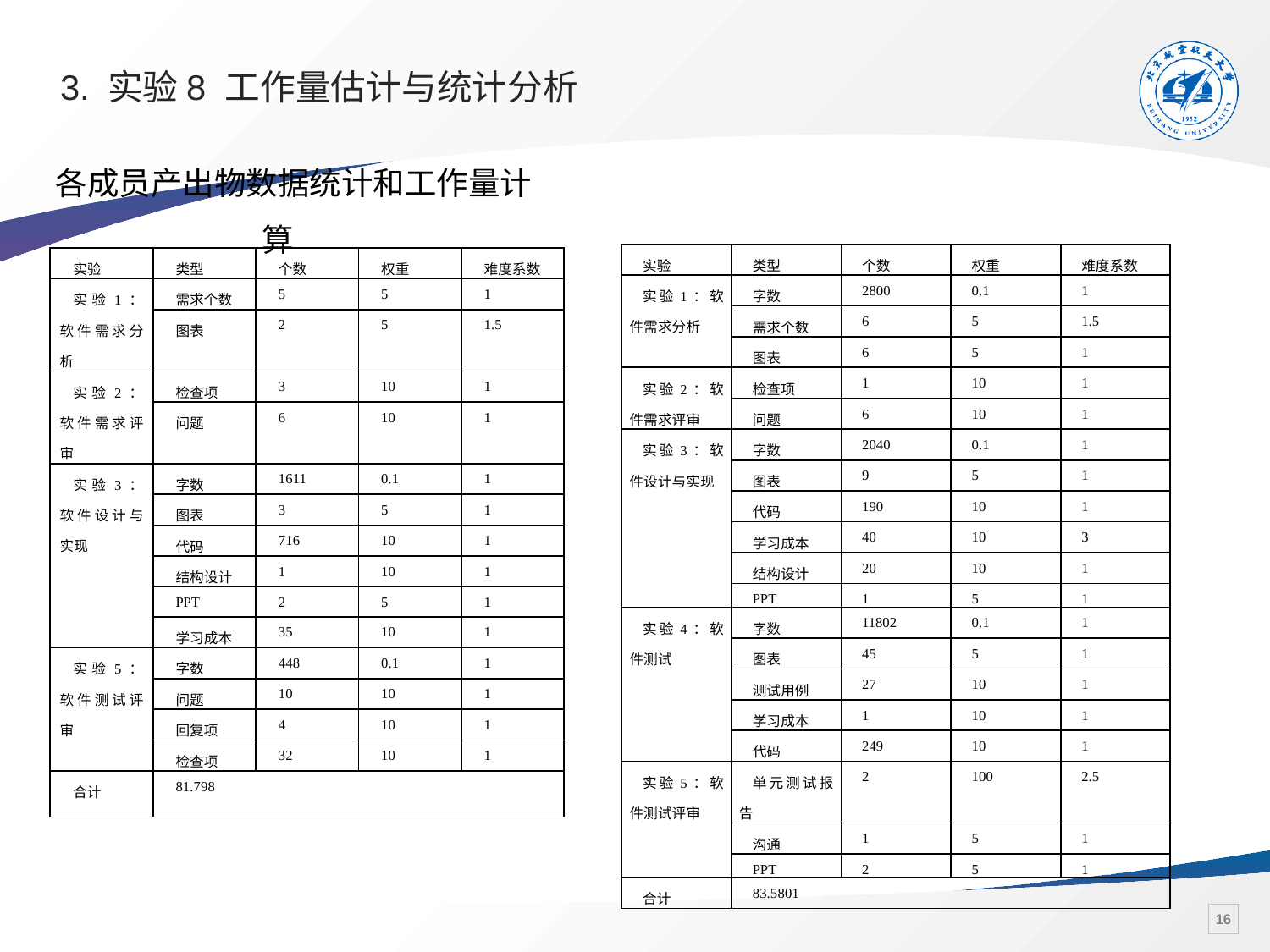

# 3. 实验8 工作量估计与统计分析
各成员产出物数据统计和工作量计算
| 实验 | 类型 | 个数 | 权重 | 难度系数 |
| --- | --- | --- | --- | --- |
| 实验1：软件需求分析 | 字数 | 2800 | 0.1 | 1 |
|  | 需求个数 | 6 | 5 | 1.5 |
|  | 图表 | 6 | 5 | 1 |
| 实验2：软件需求评审 | 检查项 | 1 | 10 | 1 |
|  | 问题 | 6 | 10 | 1 |
| 实验3：软件设计与实现 | 字数 | 2040 | 0.1 | 1 |
|  | 图表 | 9 | 5 | 1 |
|  | 代码 | 190 | 10 | 1 |
|  | 学习成本 | 40 | 10 | 3 |
|  | 结构设计 | 20 | 10 | 1 |
|  | PPT | 1 | 5 | 1 |
| 实验4：软件测试 | 字数 | 11802 | 0.1 | 1 |
|  | 图表 | 45 | 5 | 1 |
|  | 测试用例 | 27 | 10 | 1 |
|  | 学习成本 | 1 | 10 | 1 |
|  | 代码 | 249 | 10 | 1 |
| 实验5：软件测试评审 | 单元测试报告 | 2 | 100 | 2.5 |
|  | 沟通 | 1 | 5 | 1 |
|  | PPT | 2 | 5 | 1 |
| 合计 | 83.5801 |  |  |  |
| 实验 | 类型 | 个数 | 权重 | 难度系数 |
| --- | --- | --- | --- | --- |
| 实验1：软件需求分析 | 需求个数 | 5 | 5 | 1 |
|  | 图表 | 2 | 5 | 1.5 |
| 实验2：软件需求评审 | 检查项 | 3 | 10 | 1 |
|  | 问题 | 6 | 10 | 1 |
| 实验3：软件设计与实现 | 字数 | 1611 | 0.1 | 1 |
|  | 图表 | 3 | 5 | 1 |
|  | 代码 | 716 | 10 | 1 |
|  | 结构设计 | 1 | 10 | 1 |
|  | PPT | 2 | 5 | 1 |
|  | 学习成本 | 35 | 10 | 1 |
| 实验5：软件测试评审 | 字数 | 448 | 0.1 | 1 |
|  | 问题 | 10 | 10 | 1 |
|  | 回复项 | 4 | 10 | 1 |
|  | 检查项 | 32 | 10 | 1 |
| 合计 | 81.798 |  |  |  |